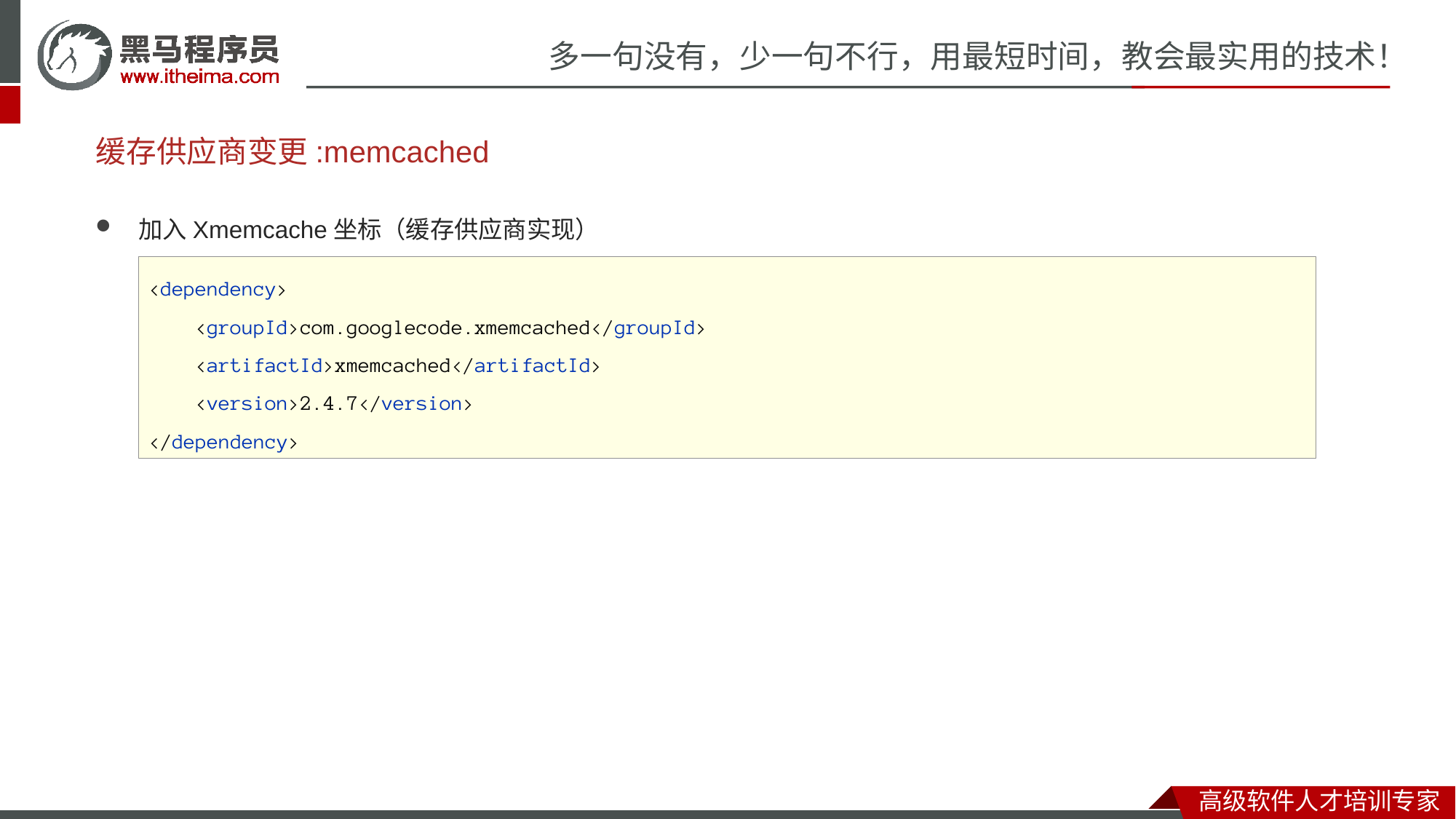

# 缓存供应商变更:memcached
加入Xmemcache坐标（缓存供应商实现）
<dependency>
    <groupId>com.googlecode.xmemcached</groupId>
    <artifactId>xmemcached</artifactId>
    <version>2.4.7</version>
</dependency>